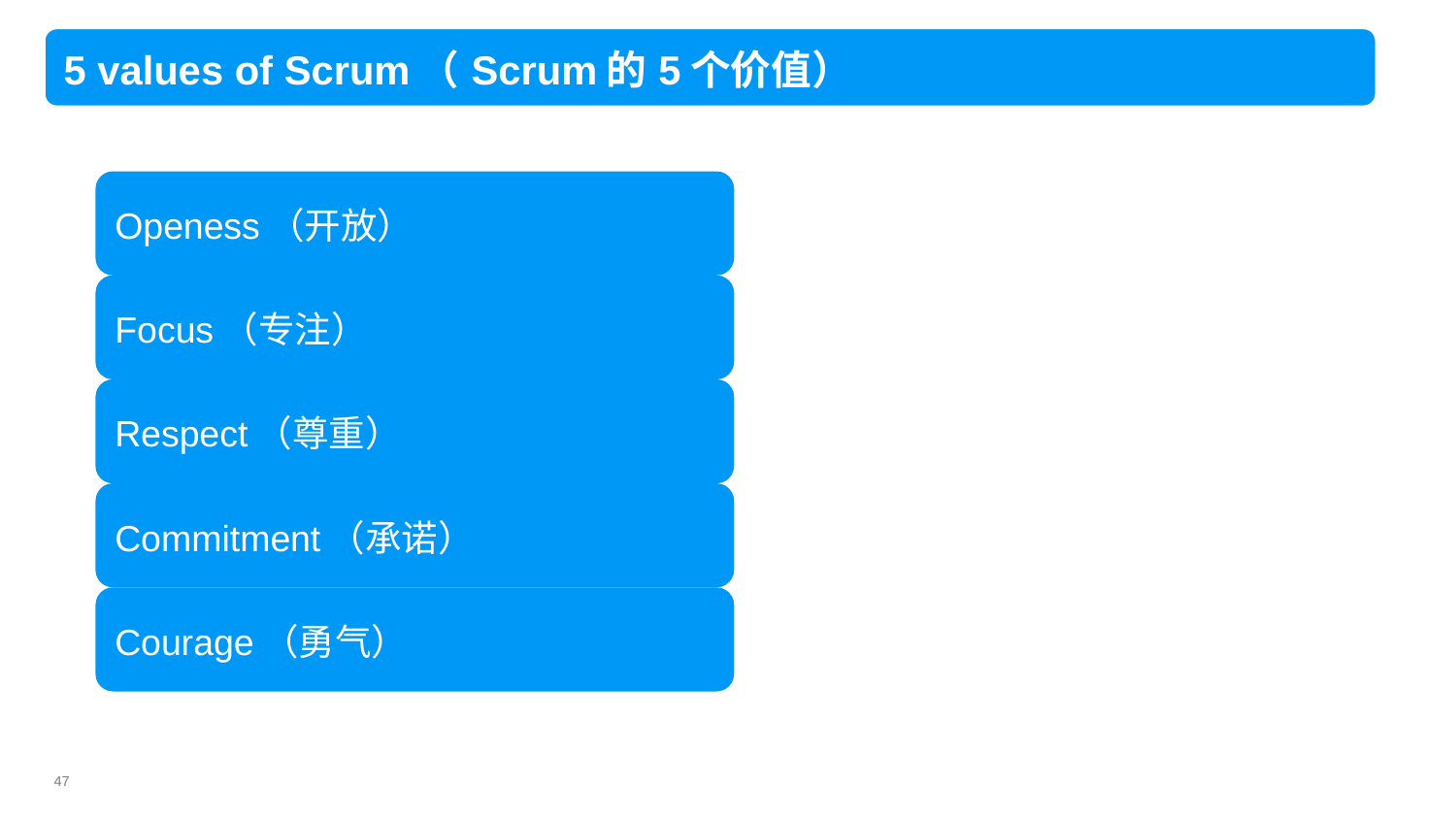

5 values of Scrum（Scrum的5个价值）
# Daily scrum meeting
Focus（专注）
Respect（尊重）
Commitment（承诺）
Courage（勇气）
Openess（开放）